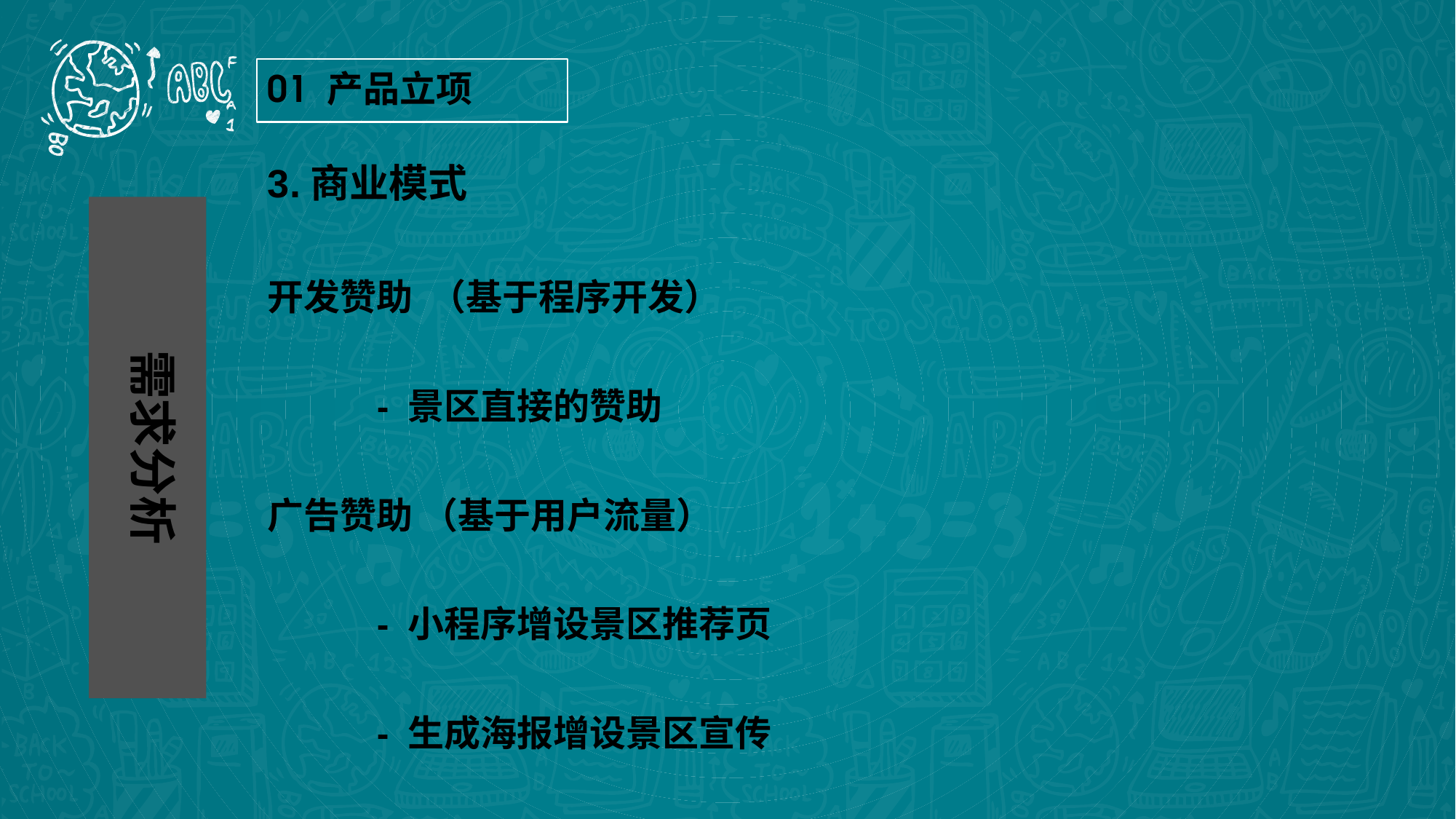

01 产品立项
3.商业模式

开发赞助  （基于程序开发）

	- 景区直接的赞助

广告赞助 （基于用户流量）

	- 小程序增设景区推荐页

	- 生成海报增设景区宣传

需求分析